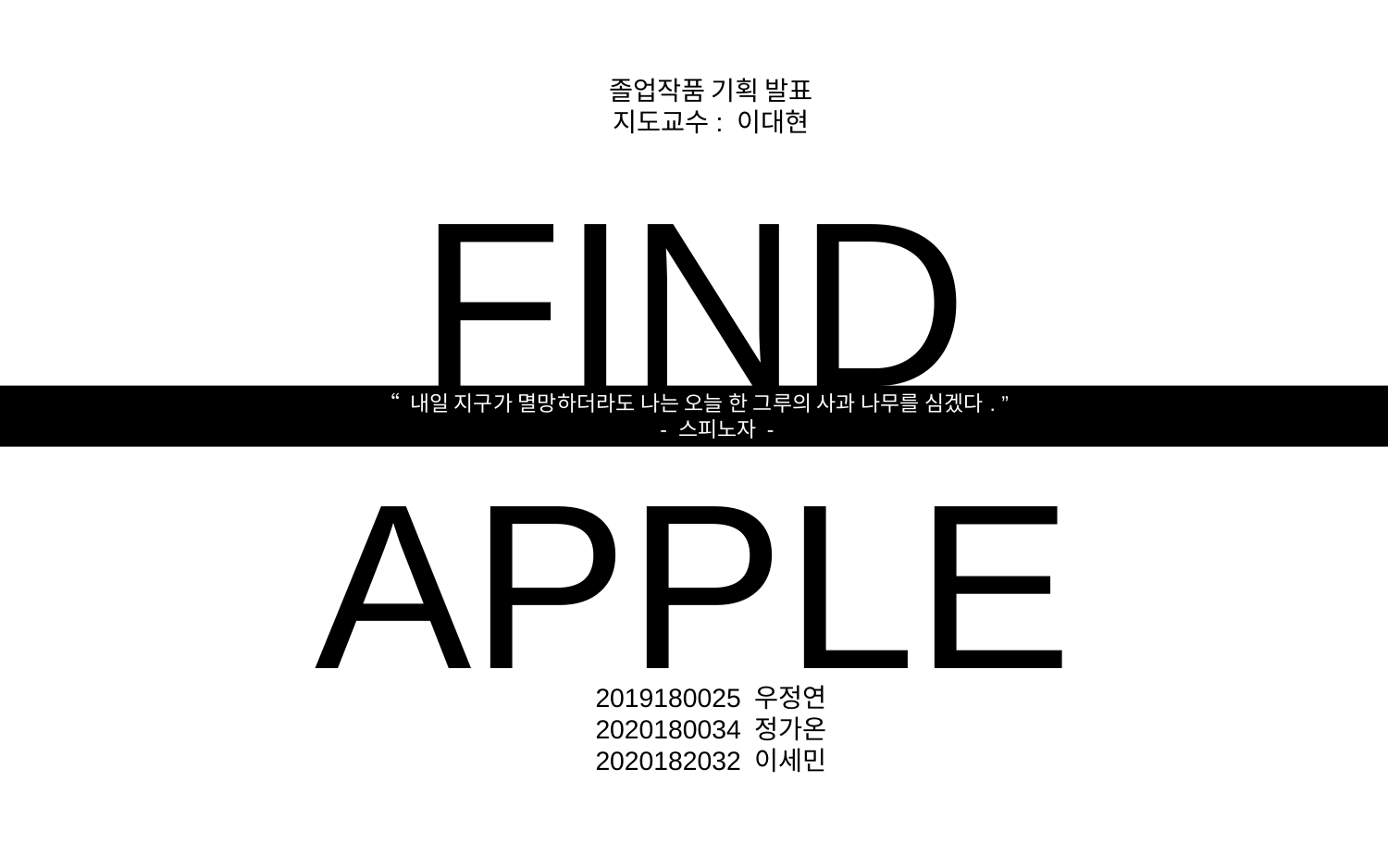

졸업작품 기획 발표
지도교수: 이대현
FIND APPLE
“ 내일 지구가 멸망하더라도 나는 오늘 한 그루의 사과 나무를 심겠다. ”
- 스피노자 -
종합설계기획
2019180025 우정연
2020180034 정가온
2020182032 이세민